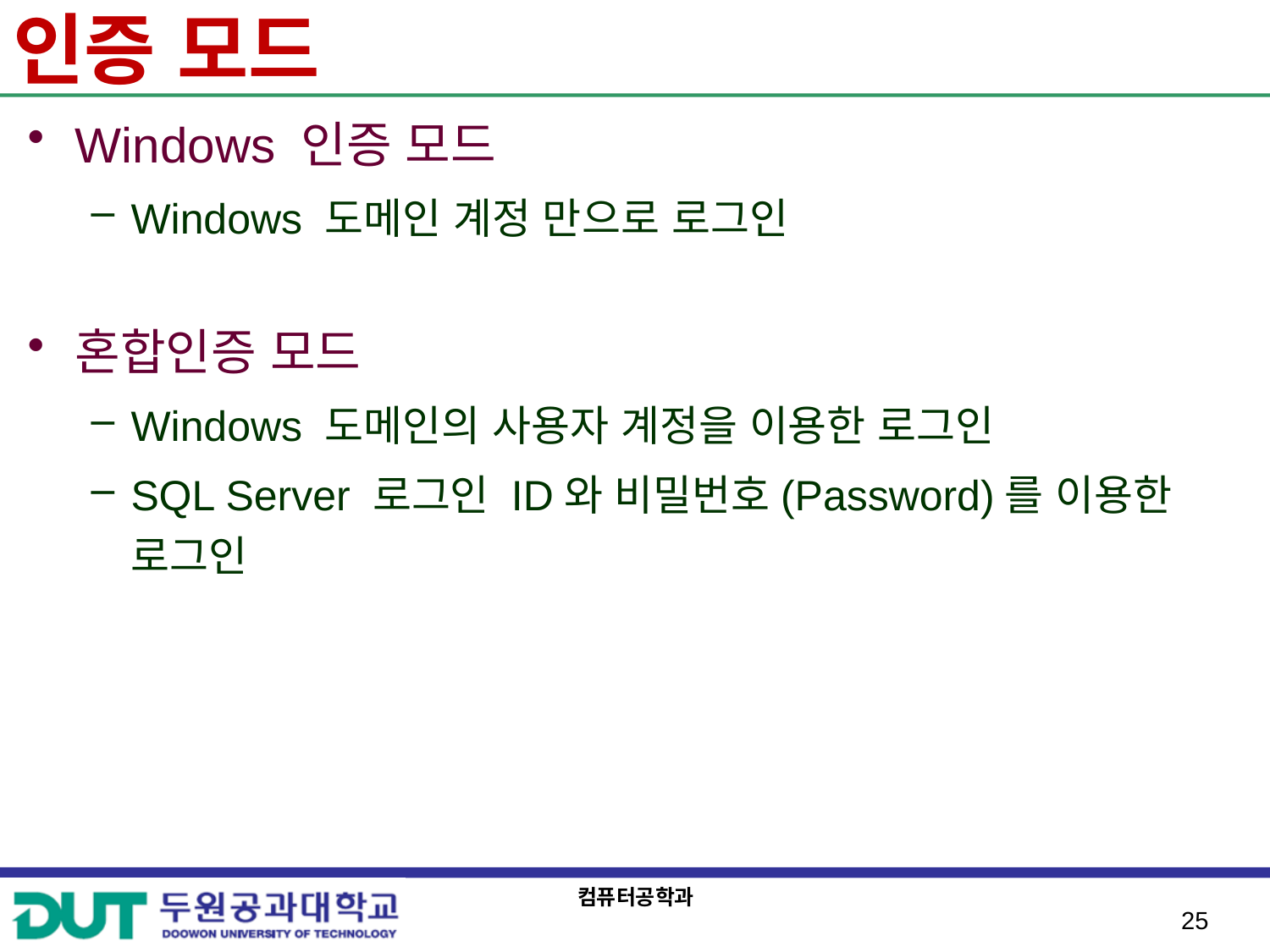

# 인증 모드
Windows 인증 모드
Windows 도메인 계정 만으로 로그인

혼합인증 모드
Windows 도메인의 사용자 계정을 이용한 로그인
SQL Server 로그인 ID와 비밀번호(Password)를 이용한 로그인